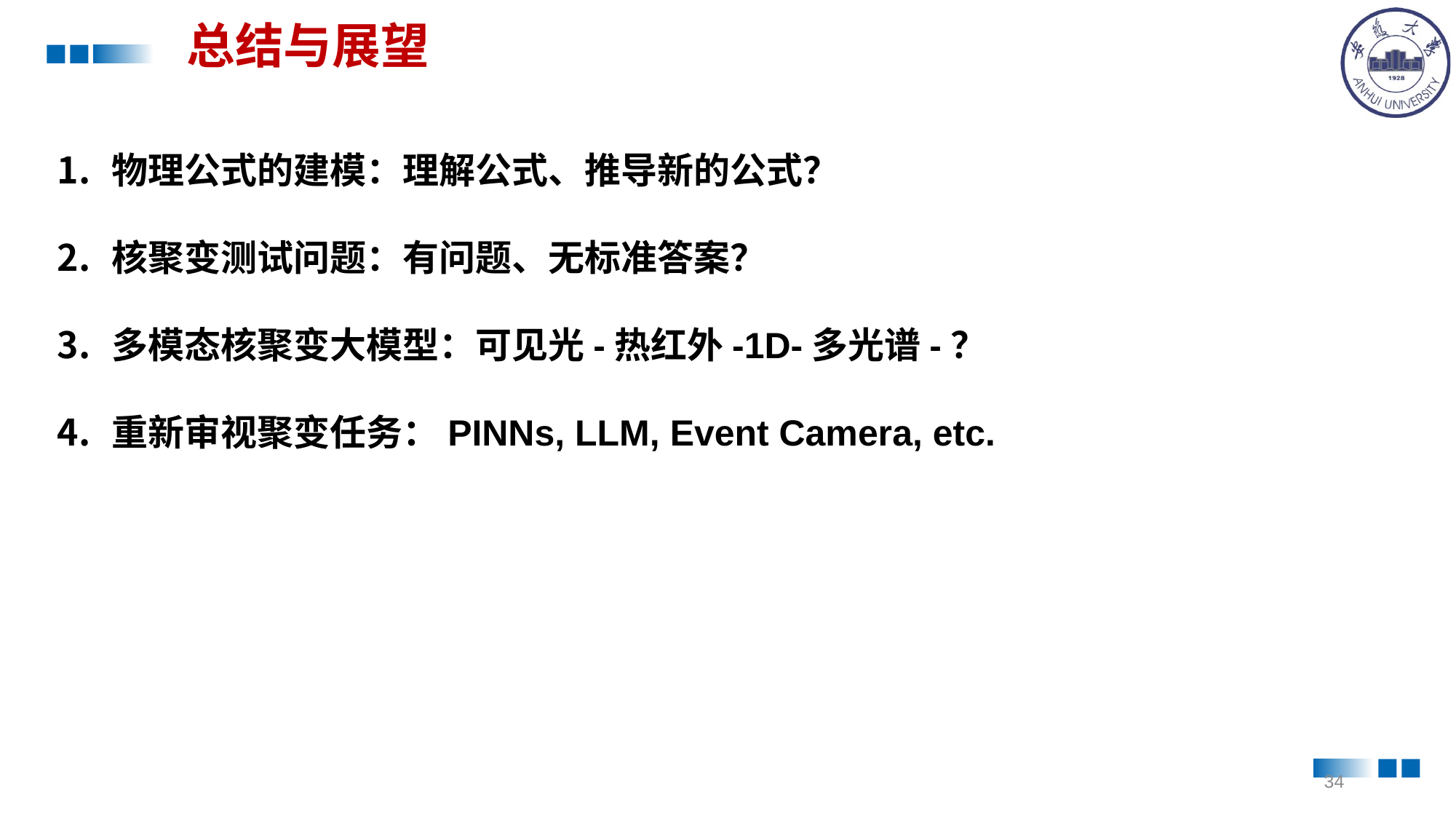

总结与展望
物理公式的建模：理解公式、推导新的公式？

核聚变测试问题：有问题、无标准答案？

多模态核聚变大模型：可见光-热红外-1D-多光谱-？

重新审视聚变任务：PINNs, LLM, Event Camera, etc.
34